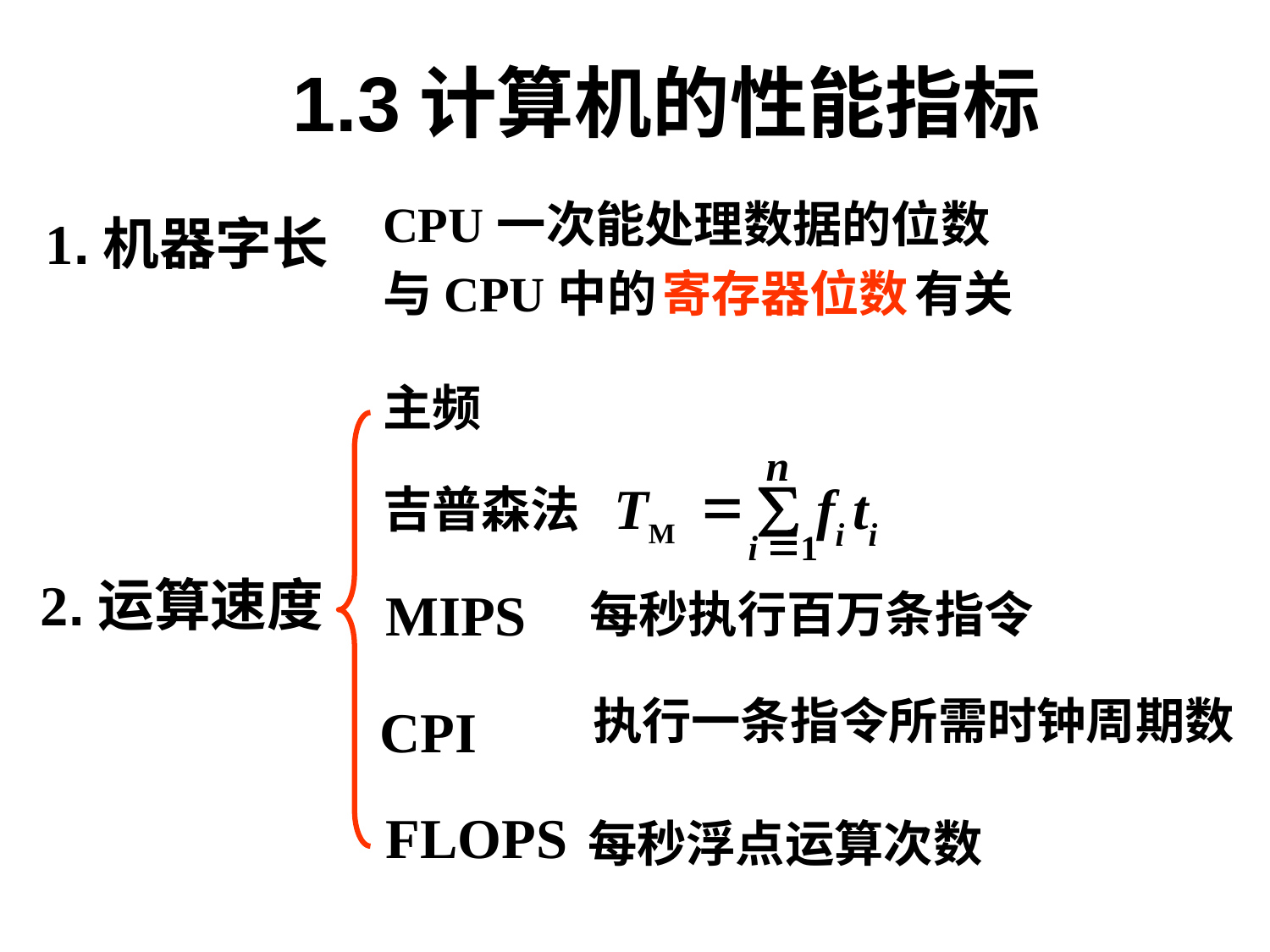

# 1.3计算机的性能指标
CPU 一次能处理数据的位数
与 CPU 中的 寄存器位数 有关
1.机器字长
主频

n
=
TM
fi ti
i =1
∑
吉普森法
2.运算速度
MIPS
每秒执行百万条指令
执行一条指令所需时钟周期数
CPI
FLOPS
每秒浮点运算次数